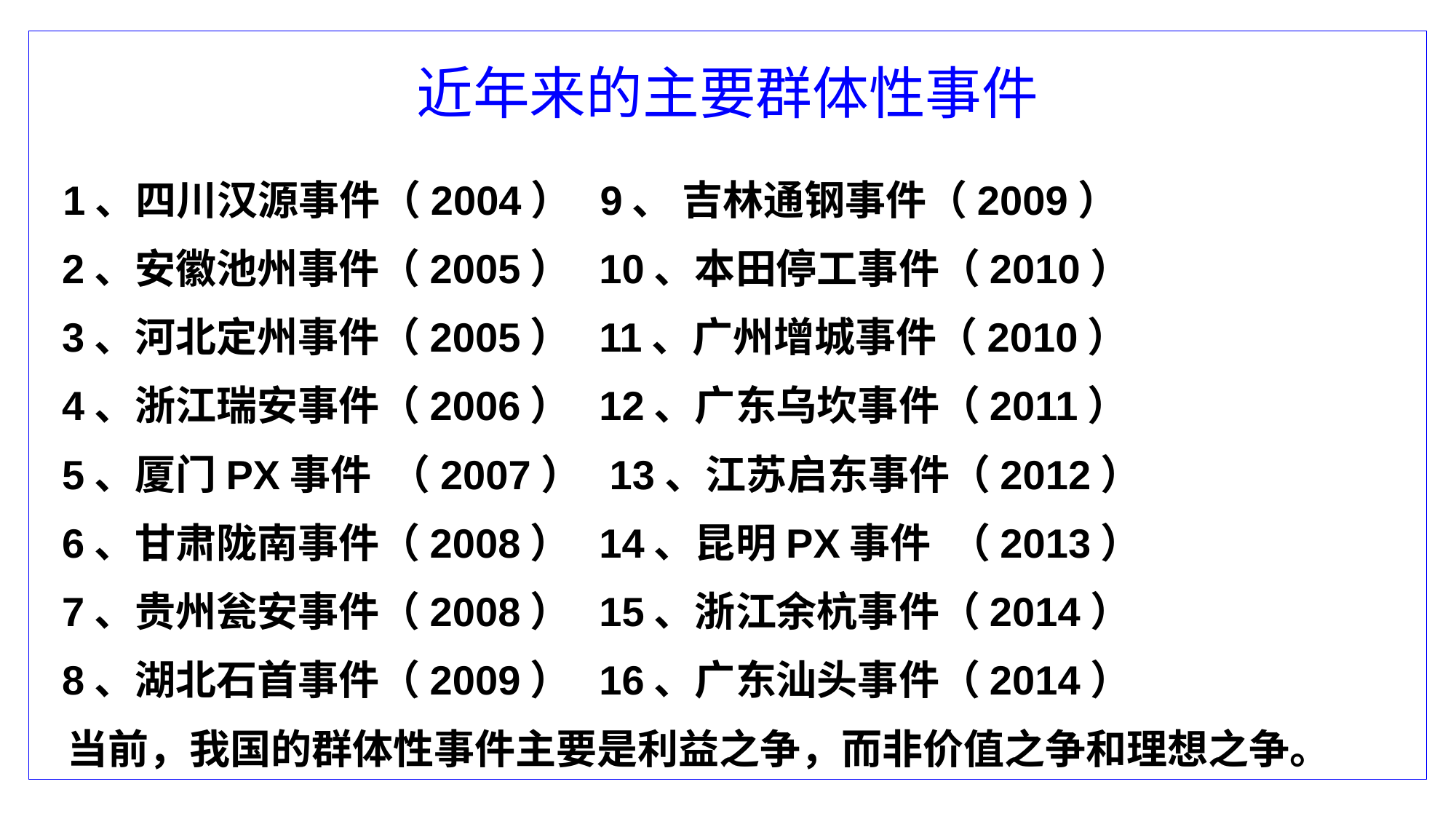

近年来的主要群体性事件

   1、四川汉源事件（2004）  9、 吉林通钢事件（2009）
  2、安徽池州事件（2005）  10、本田停工事件（2010）
  3、河北定州事件（2005）  11、广州增城事件（2010）
  4、浙江瑞安事件（2006）  12、广东乌坎事件（2011）
  5、厦门PX事件  （2007）  13、江苏启东事件（2012）
  6、甘肃陇南事件（2008）  14、昆明PX事件  （2013）
  7、贵州瓮安事件（2008）  15、浙江余杭事件（2014）
  8、湖北石首事件（2009）  16、广东汕头事件（2014）
  当前，我国的群体性事件主要是利益之争，而非价值之争和理想之争。